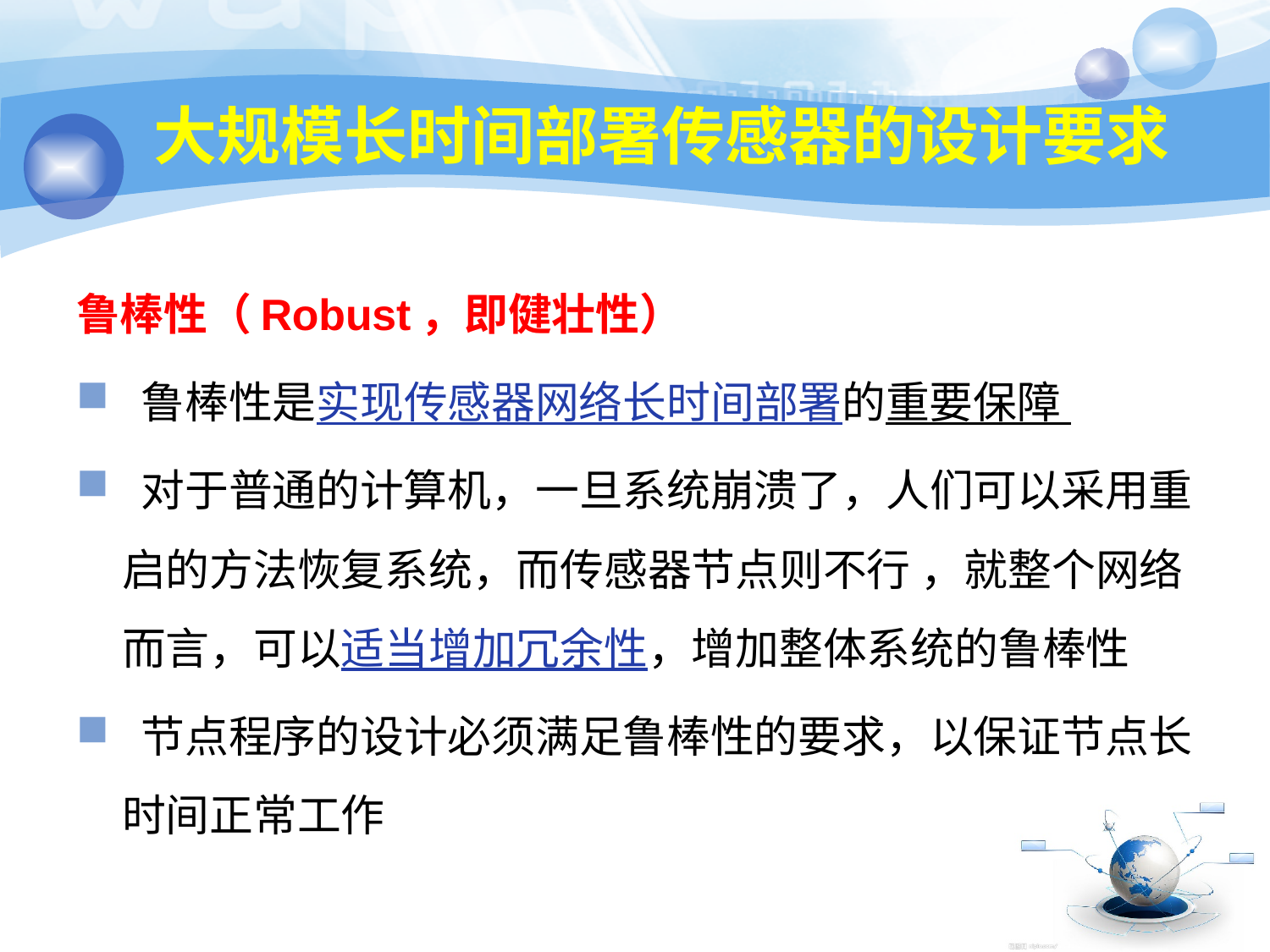

# 大规模长时间部署传感器的设计要求
鲁棒性（Robust，即健壮性）
 鲁棒性是实现传感器网络长时间部署的重要保障
 对于普通的计算机，一旦系统崩溃了，人们可以采用重启的方法恢复系统，而传感器节点则不行 ，就整个网络而言，可以适当增加冗余性，增加整体系统的鲁棒性
 节点程序的设计必须满足鲁棒性的要求，以保证节点长时间正常工作